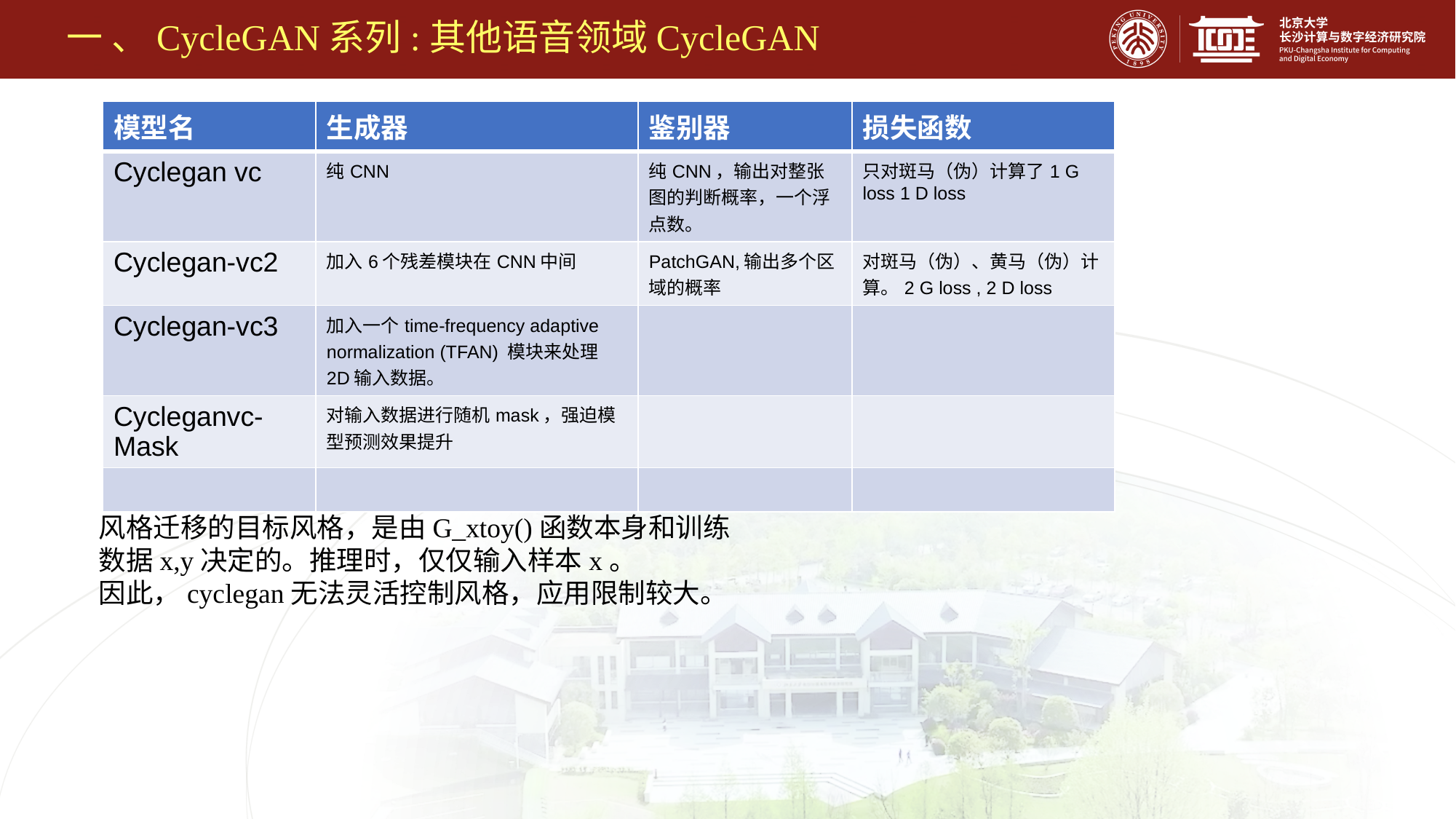

# 一 、CycleGAN系列:其他语音领域CycleGAN
| 模型名 | 生成器 | 鉴别器 | 损失函数 |
| --- | --- | --- | --- |
| Cyclegan vc | 纯CNN | 纯CNN，输出对整张图的判断概率，一个浮点数。 | 只对斑马（伪）计算了1 G loss 1 D loss |
| Cyclegan-vc2 | 加入6个残差模块在CNN中间 | PatchGAN,输出多个区域的概率 | 对斑马（伪）、黄马（伪）计算。2 G loss , 2 D loss |
| Cyclegan-vc3 | 加入一个time-frequency adaptive normalization (TFAN) 模块来处理2D输入数据。 |  |  |
| Cycleganvc-Mask | 对输入数据进行随机mask，强迫模型预测效果提升 |  |  |
|  |  |  |  |
风格迁移的目标风格，是由G_xtoy()函数本身和训练数据x,y决定的。推理时，仅仅输入样本x。
因此，cyclegan无法灵活控制风格，应用限制较大。